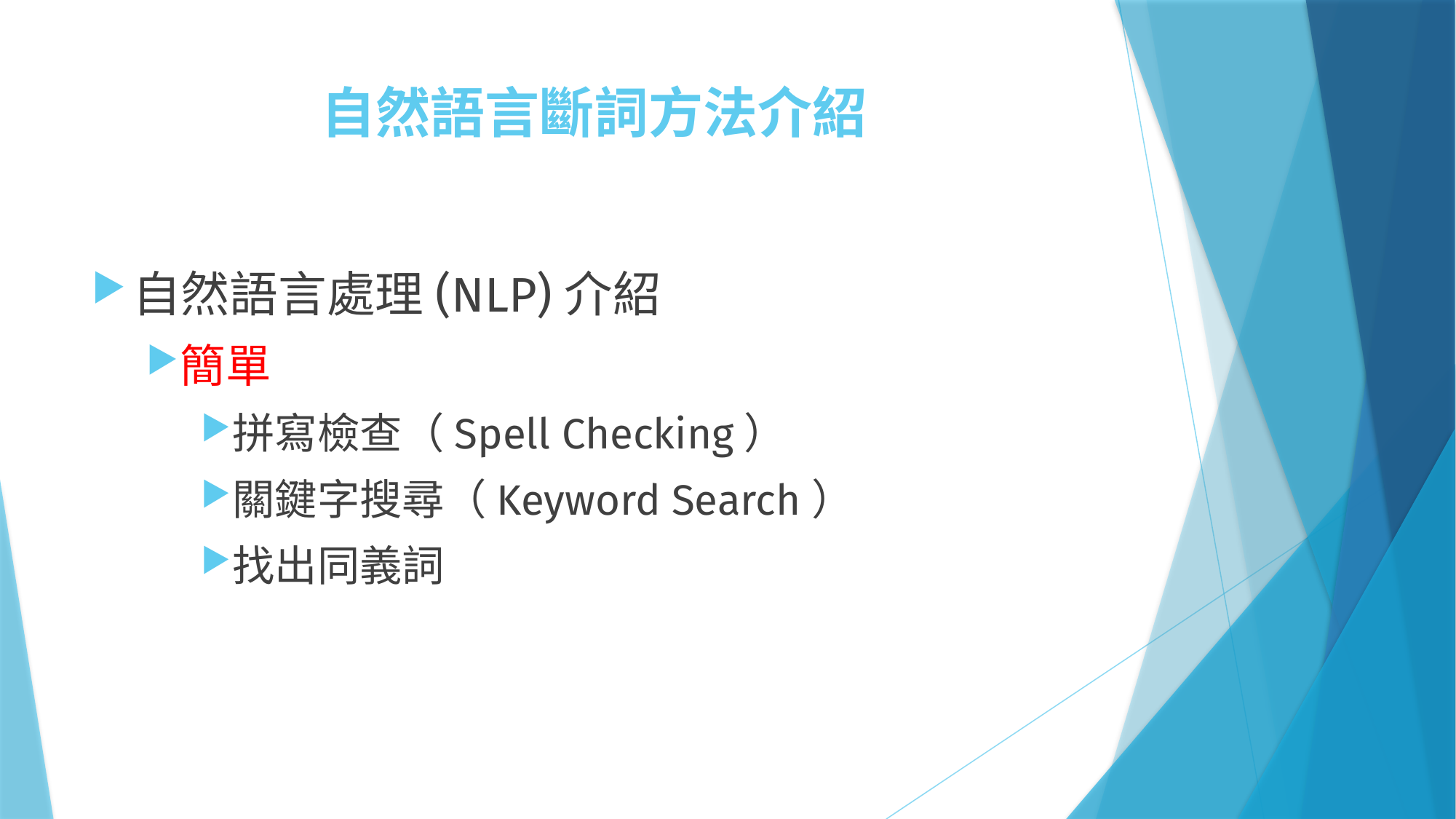

# 自然語言斷詞方法介紹
自然語言處理(NLP)介紹
簡單
拼寫檢查（Spell Checking）
關鍵字搜尋（Keyword Search）
找出同義詞